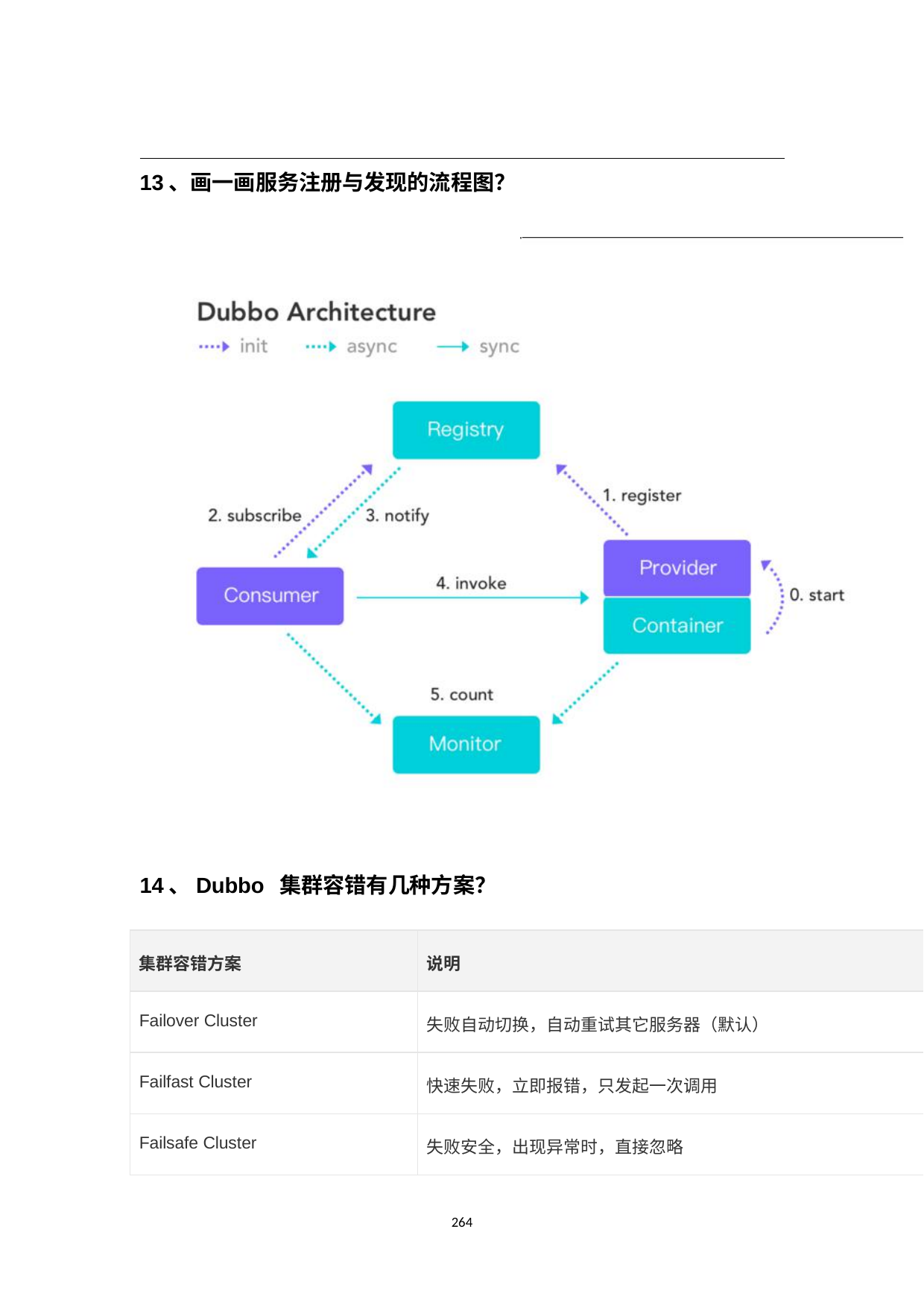

13、画一画服务注册与发现的流程图？

14、Dubbo 集群容错有几种方案？
| 集群容错方案 | 说明 |
| --- | --- |
| Failover Cluster | 失败自动切换，自动重试其它服务器（默认） |
| Failfast Cluster | 快速失败，立即报错，只发起一次调用 |
| Failsafe Cluster | 失败安全，出现异常时，直接忽略 |
264